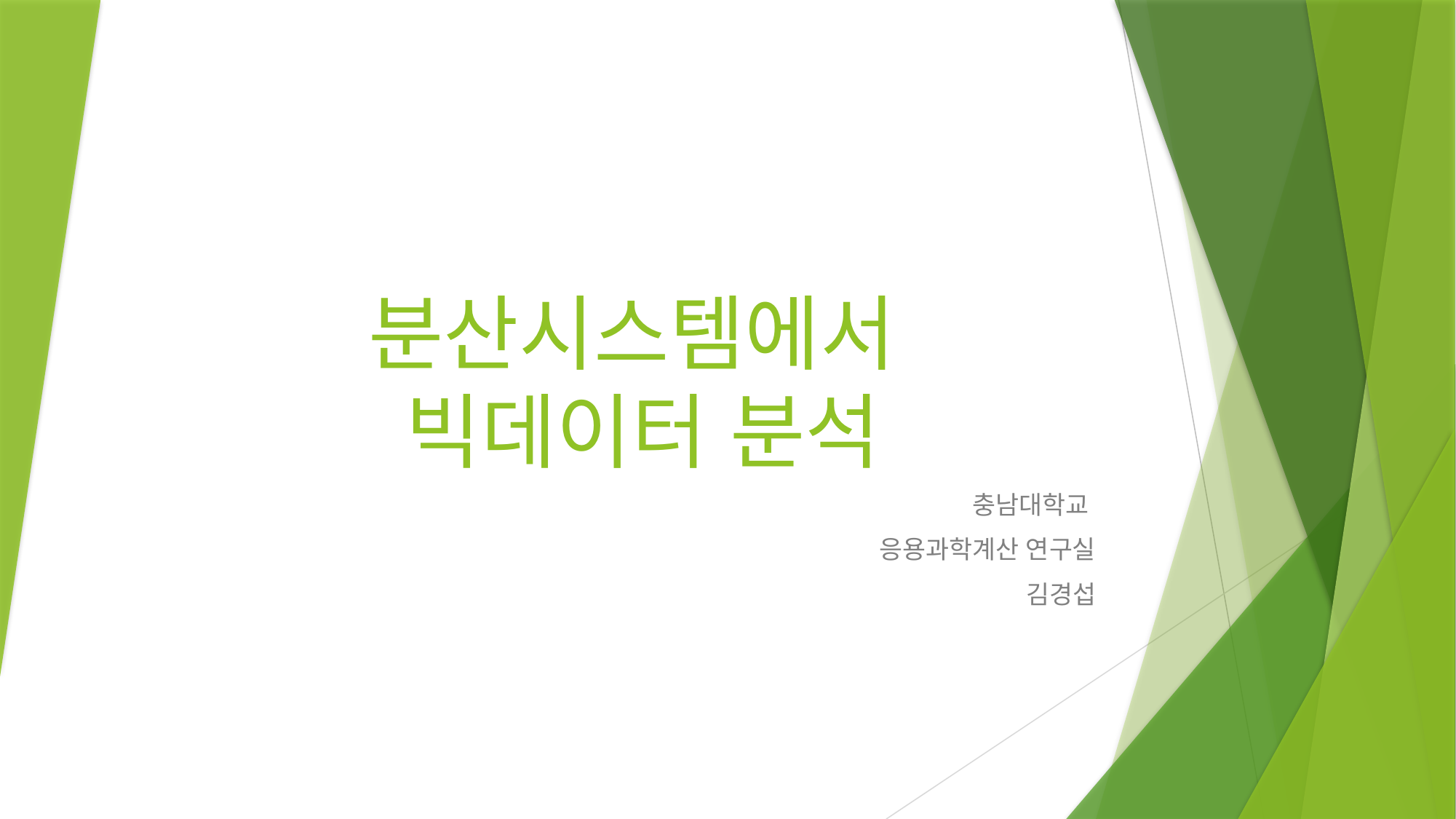

# 분산시스템에서 빅데이터 분석
충남대학교
응용과학계산 연구실
김경섭